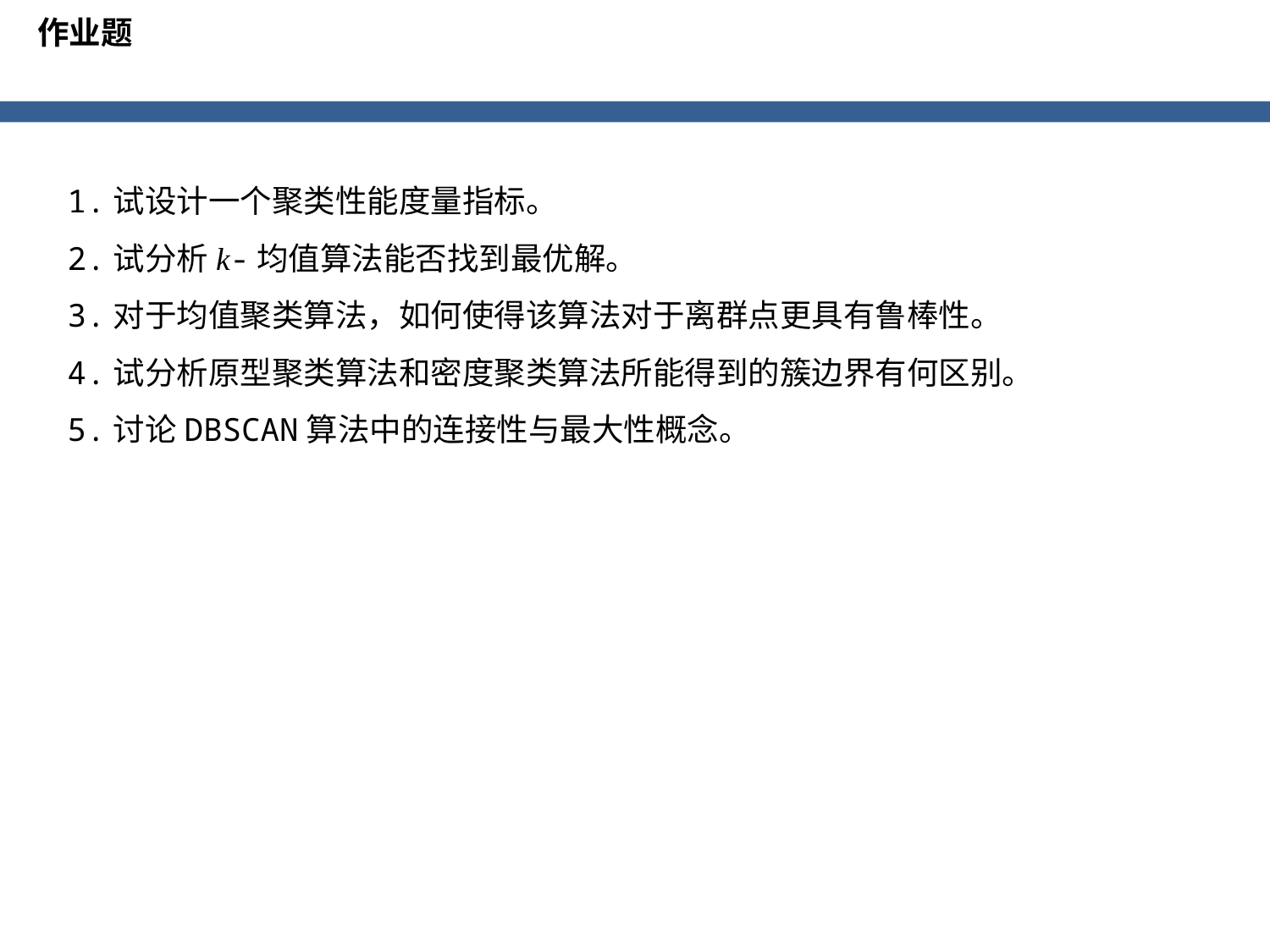

作业题
1.试设计一个聚类性能度量指标。
2.试分析k-均值算法能否找到最优解。
3.对于均值聚类算法，如何使得该算法对于离群点更具有鲁棒性。
4.试分析原型聚类算法和密度聚类算法所能得到的簇边界有何区别。
5.讨论DBSCAN算法中的连接性与最大性概念。